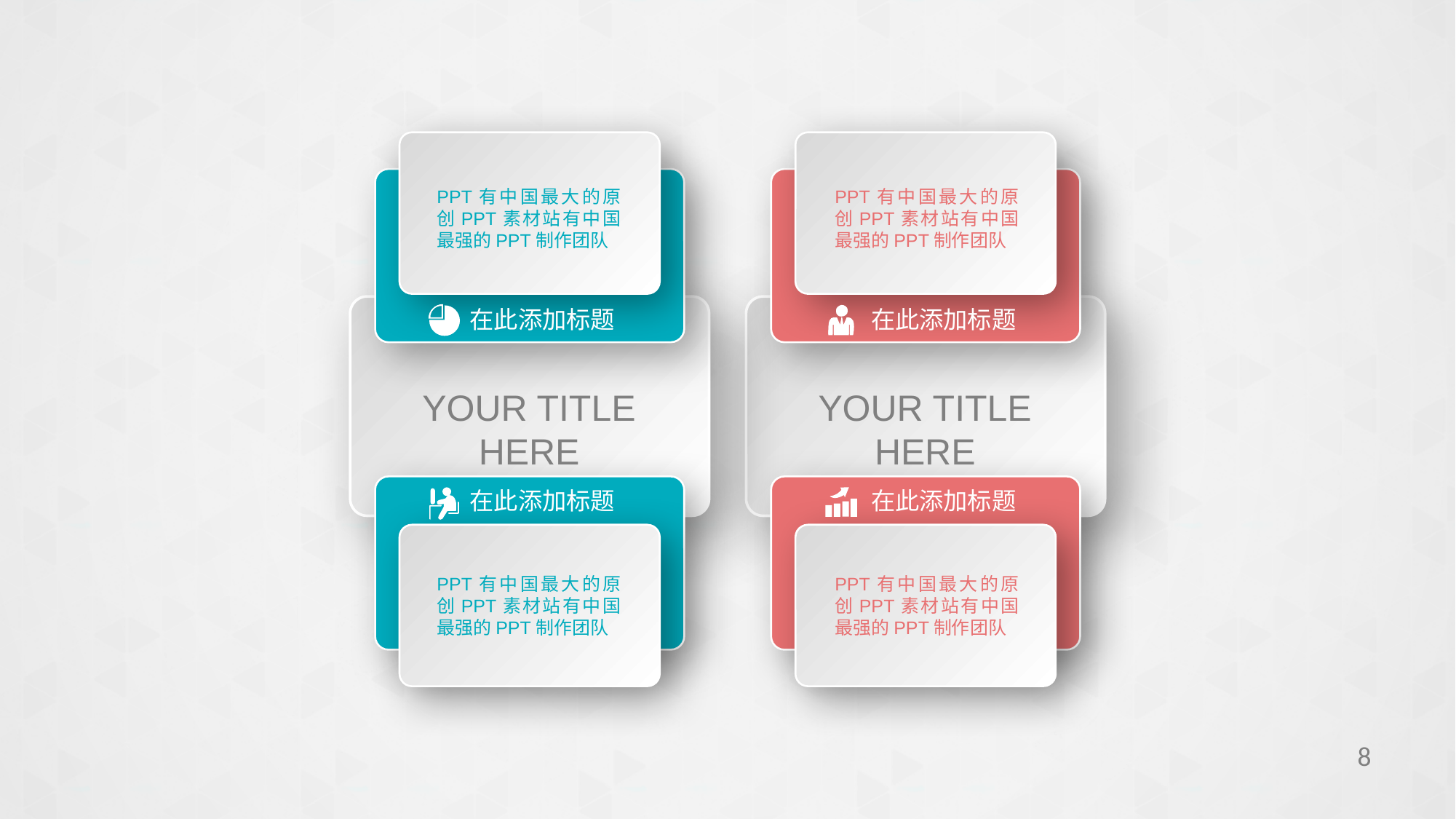

PPT有中国最大的原创PPT素材站有中国最强的PPT制作团队
PPT有中国最大的原创PPT素材站有中国最强的PPT制作团队

在此添加标题
在此添加标题

YOUR TITLE HERE
YOUR TITLE HERE

在此添加标题
在此添加标题

PPT有中国最大的原创PPT素材站有中国最强的PPT制作团队
PPT有中国最大的原创PPT素材站有中国最强的PPT制作团队
8